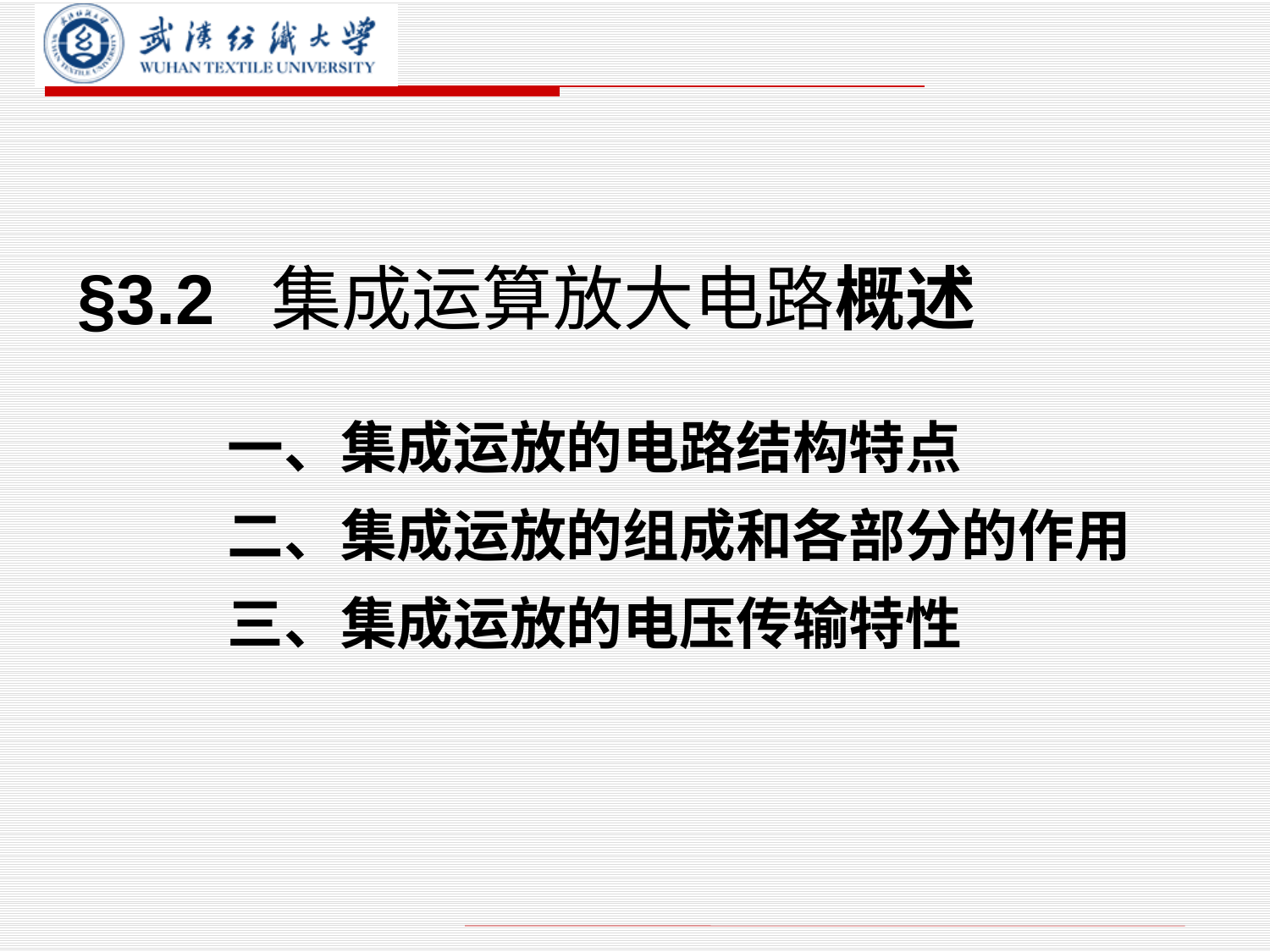

# §3.2  集成运算放大电路概述

一、集成运放的电路结构特点
二、集成运放的组成和各部分的作用
三、集成运放的电压传输特性